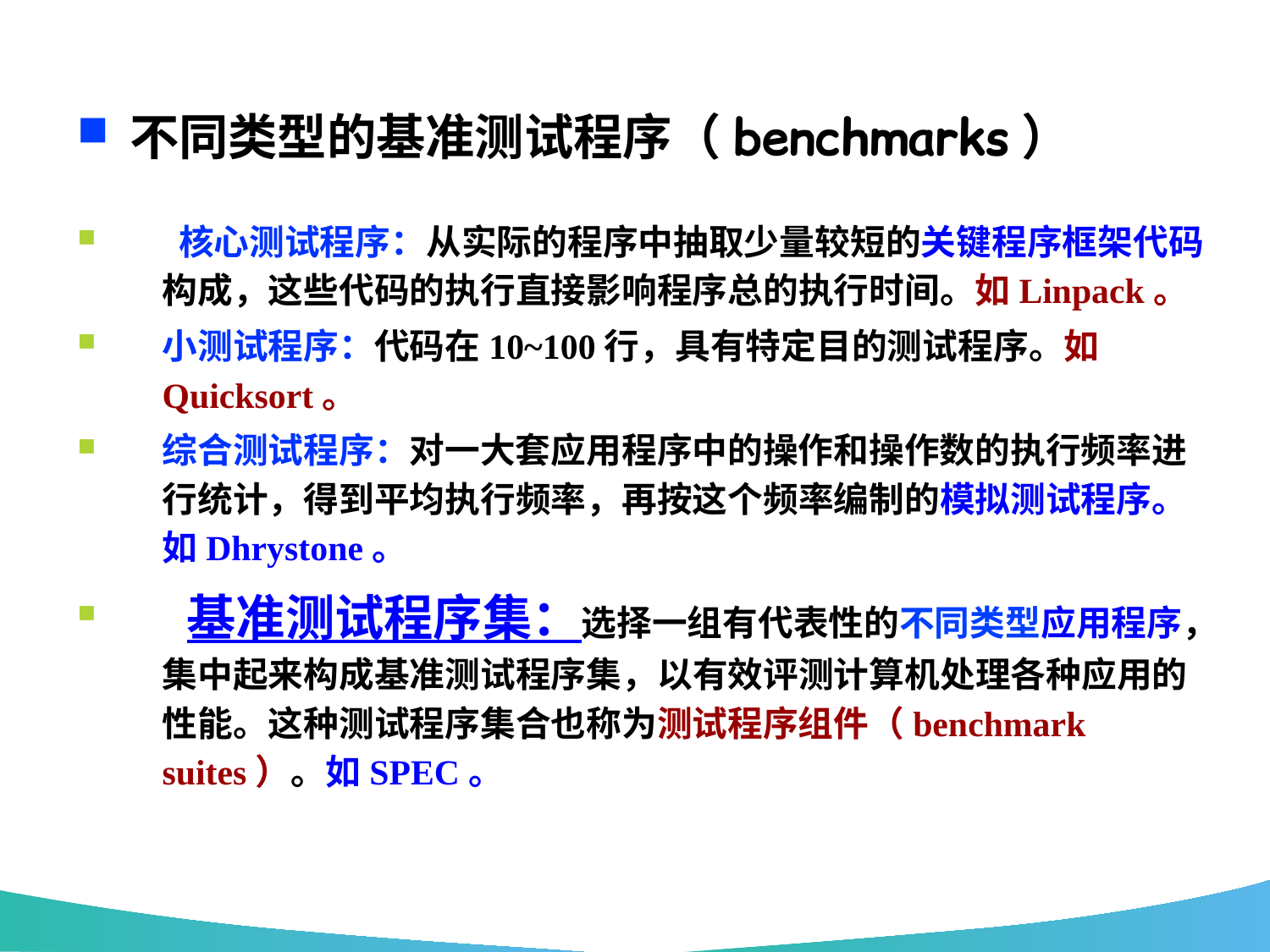

不同类型的基准测试程序（benchmarks）

 核心测试程序：从实际的程序中抽取少量较短的关键程序框架代码构成，这些代码的执行直接影响程序总的执行时间。如Linpack。
小测试程序：代码在10~100行，具有特定目的测试程序。如Quicksort。
综合测试程序：对一大套应用程序中的操作和操作数的执行频率进行统计，得到平均执行频率，再按这个频率编制的模拟测试程序。如Dhrystone。
  基准测试程序集：选择一组有代表性的不同类型应用程序，集中起来构成基准测试程序集，以有效评测计算机处理各种应用的性能。这种测试程序集合也称为测试程序组件（benchmark suites）。如SPEC。